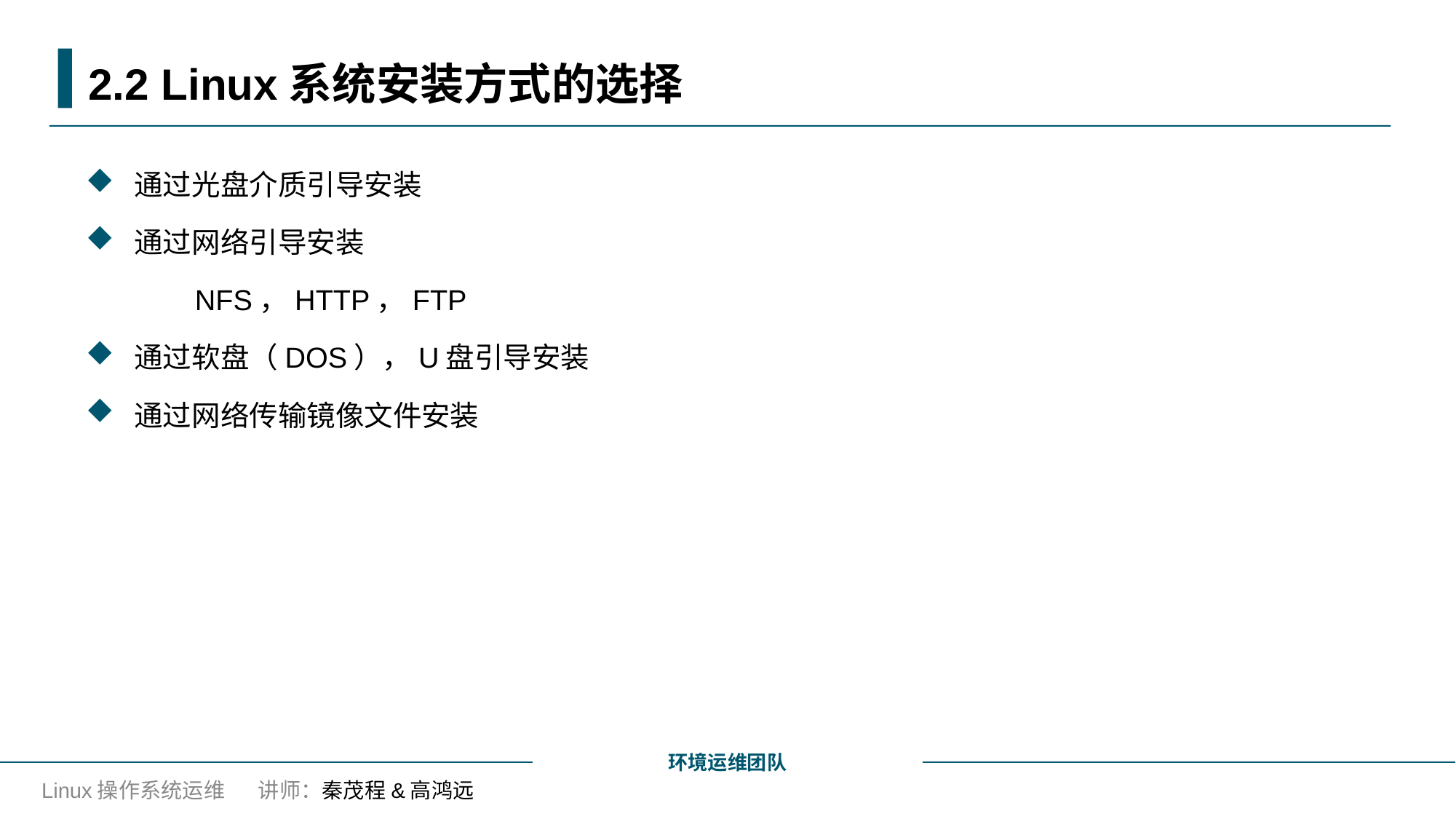

# 2.2 Linux系统安装方式的选择
通过光盘介质引导安装
通过网络引导安装
	NFS，HTTP，FTP
通过软盘（DOS），U盘引导安装
通过网络传输镜像文件安装